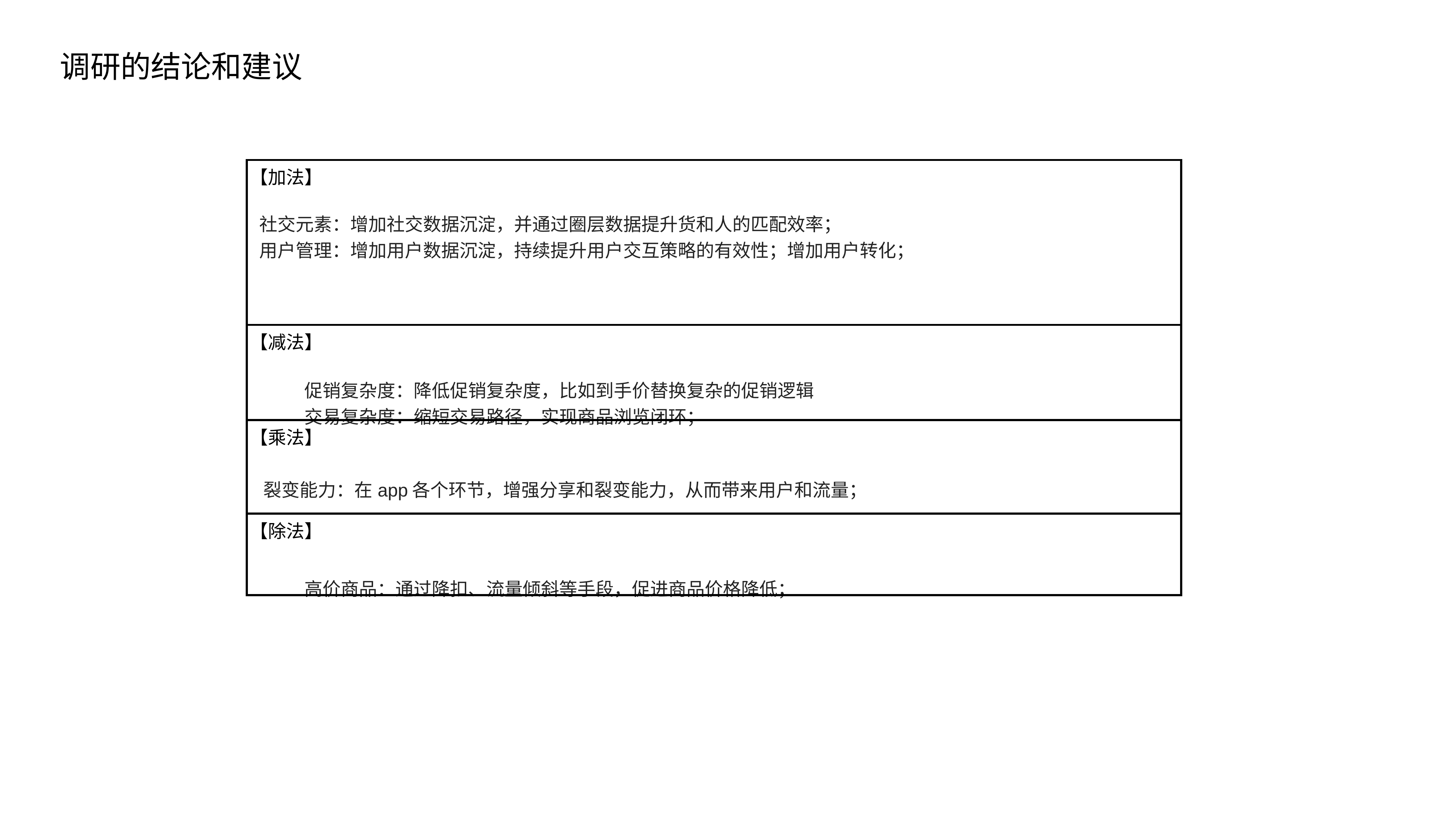

调研的结论和建议
| 【加法】 社交元素：增加社交数据沉淀，并通过圈层数据提升货和人的匹配效率； 用户管理：增加用户数据沉淀，持续提升用户交互策略的有效性；增加用户转化； |
| --- |
| 【减法】 促销复杂度：降低促销复杂度，比如到手价替换复杂的促销逻辑 交易复杂度：缩短交易路径，实现商品浏览闭环； |
| 【乘法】 裂变能力：在app各个环节，增强分享和裂变能力，从而带来用户和流量； |
| 【除法】 高价商品：通过降扣、流量倾斜等手段，促进商品价格降低； |
11